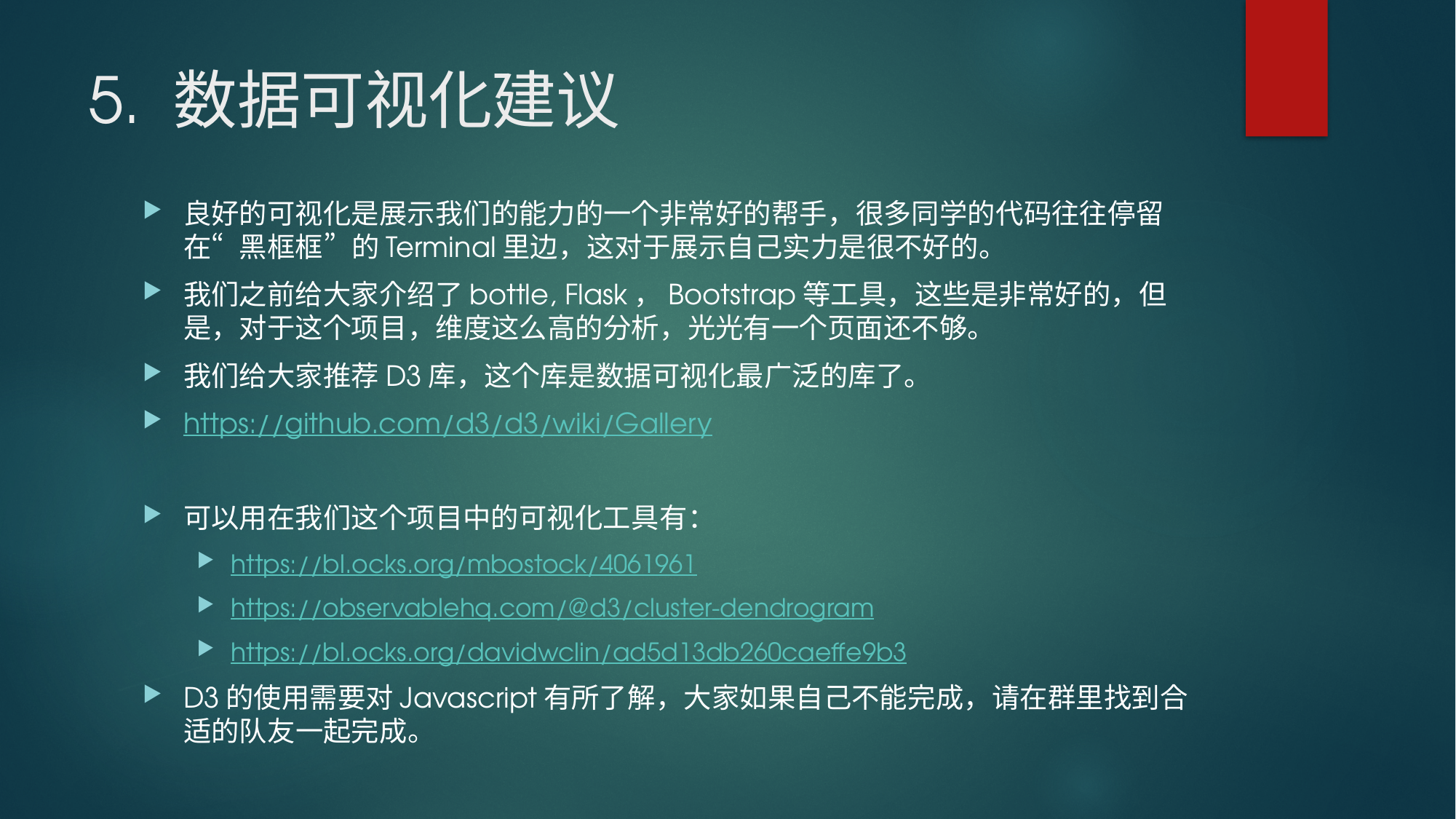

# 5. 数据可视化建议
良好的可视化是展示我们的能力的一个非常好的帮手，很多同学的代码往往停留在“黑框框”的Terminal里边，这对于展示自己实力是很不好的。
我们之前给大家介绍了bottle, Flask，Bootstrap等工具，这些是非常好的，但是，对于这个项目，维度这么高的分析，光光有一个页面还不够。
我们给大家推荐D3库，这个库是数据可视化最广泛的库了。
https://github.com/d3/d3/wiki/Gallery

可以用在我们这个项目中的可视化工具有：
https://bl.ocks.org/mbostock/4061961
https://observablehq.com/@d3/cluster-dendrogram
https://bl.ocks.org/davidwclin/ad5d13db260caeffe9b3
D3的使用需要对Javascript有所了解，大家如果自己不能完成，请在群里找到合适的队友一起完成。